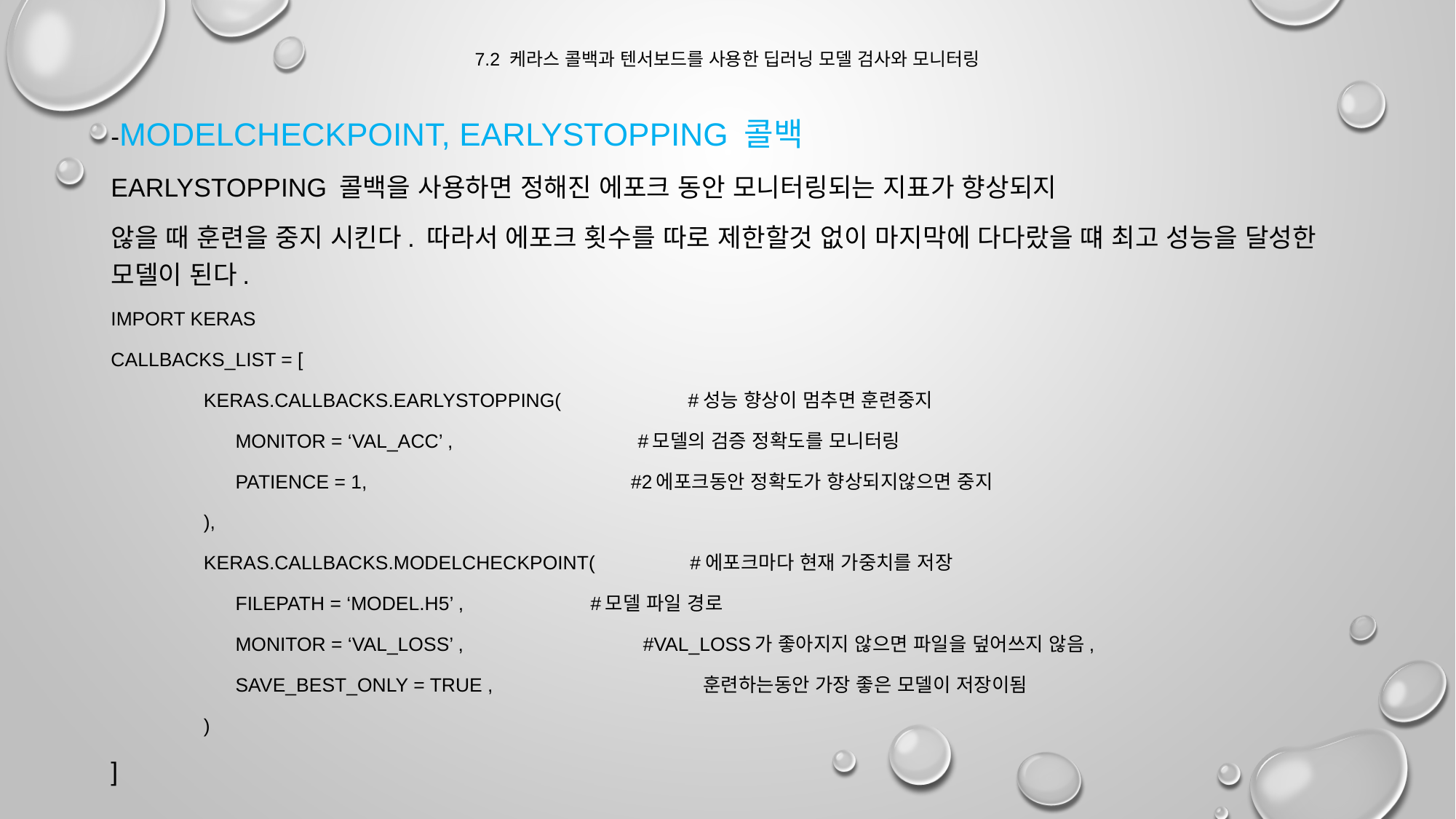

# 7.2 케라스 콜백과 텐서보드를 사용한 딥러닝 모델 검사와 모니터링
-ModelCheckpoint, EarlyStopping 콜백
EarlyStopping 콜백을 사용하면 정해진 에포크 동안 모니터링되는 지표가 향상되지
않을 때 훈련을 중지 시킨다. 따라서 에포크 횟수를 따로 제한할것 없이 마지막에 다다랐을 떄 최고 성능을 달성한 모델이 된다.
Import keras
Callbacks_list = [
	keras.callbacks.EarlyStopping(                        #성능 향상이 멈추면 훈련중지
	      monitor = ‘val_acc’ ,                                   #모델의 검증 정확도를 모니터링
	      patience = 1,                                                  #2에포크동안 정확도가 향상되지않으면 중지
	),
	keras.callbacks.ModelCheckpoint(                  #에포크마다 현재 가중치를 저장
	      filepath = ‘model.h5’ , 		   #모델 파일 경로
	      monitor = ‘val_loss’ ,                                  #val_loss가 좋아지지 않으면 파일을 덮어쓰지 않음,
	      save_best_only = TRUE ,		      훈련하는동안 가장 좋은 모델이 저장이됨
	)
]